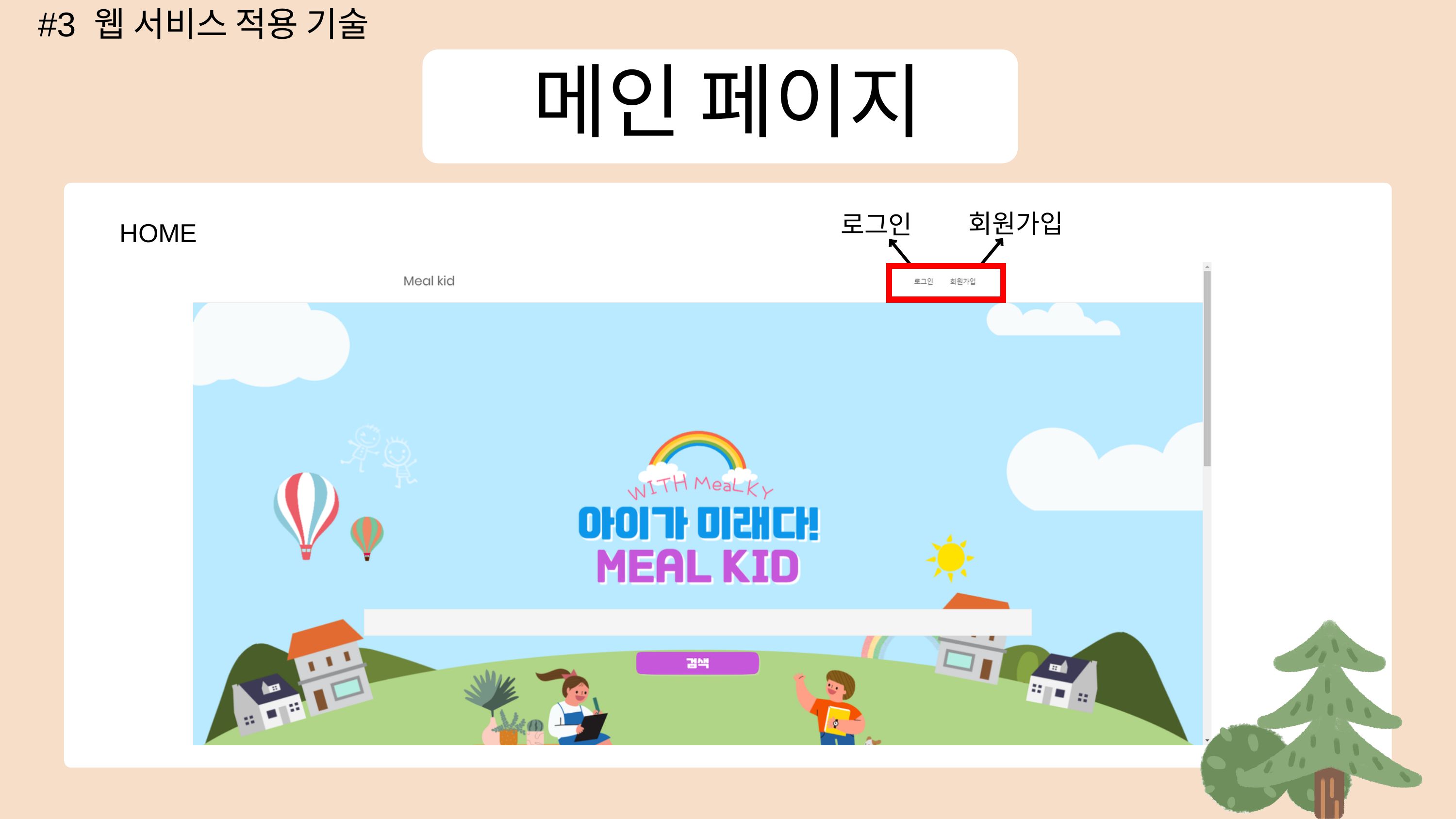

#3 웹 서비스 적용 기술

메인 페이지

HOME
회원가입
로그인